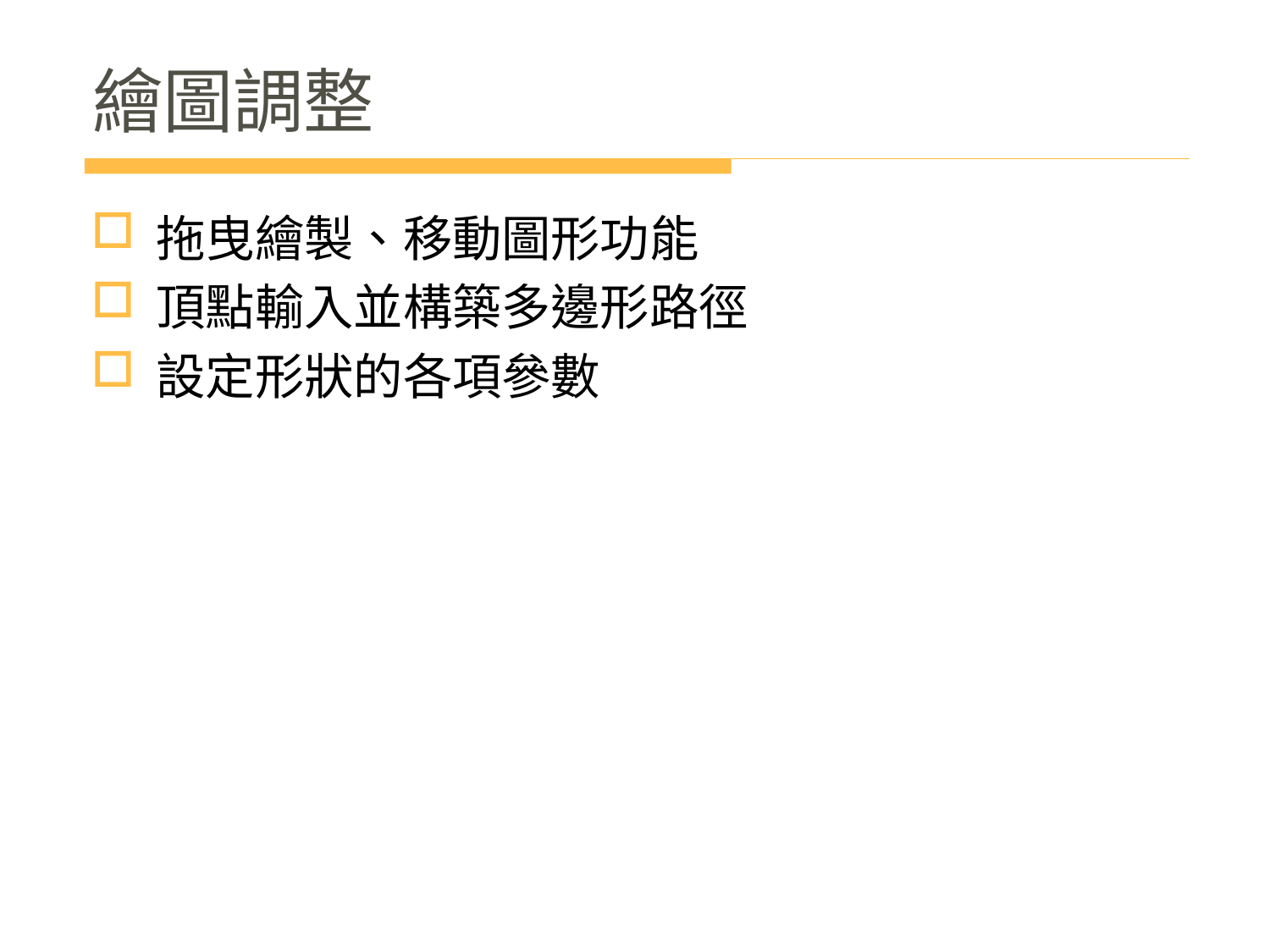

# 繪圖調整
拖曳繪製、移動圖形功能
頂點輸入並構築多邊形路徑
設定形狀的各項參數